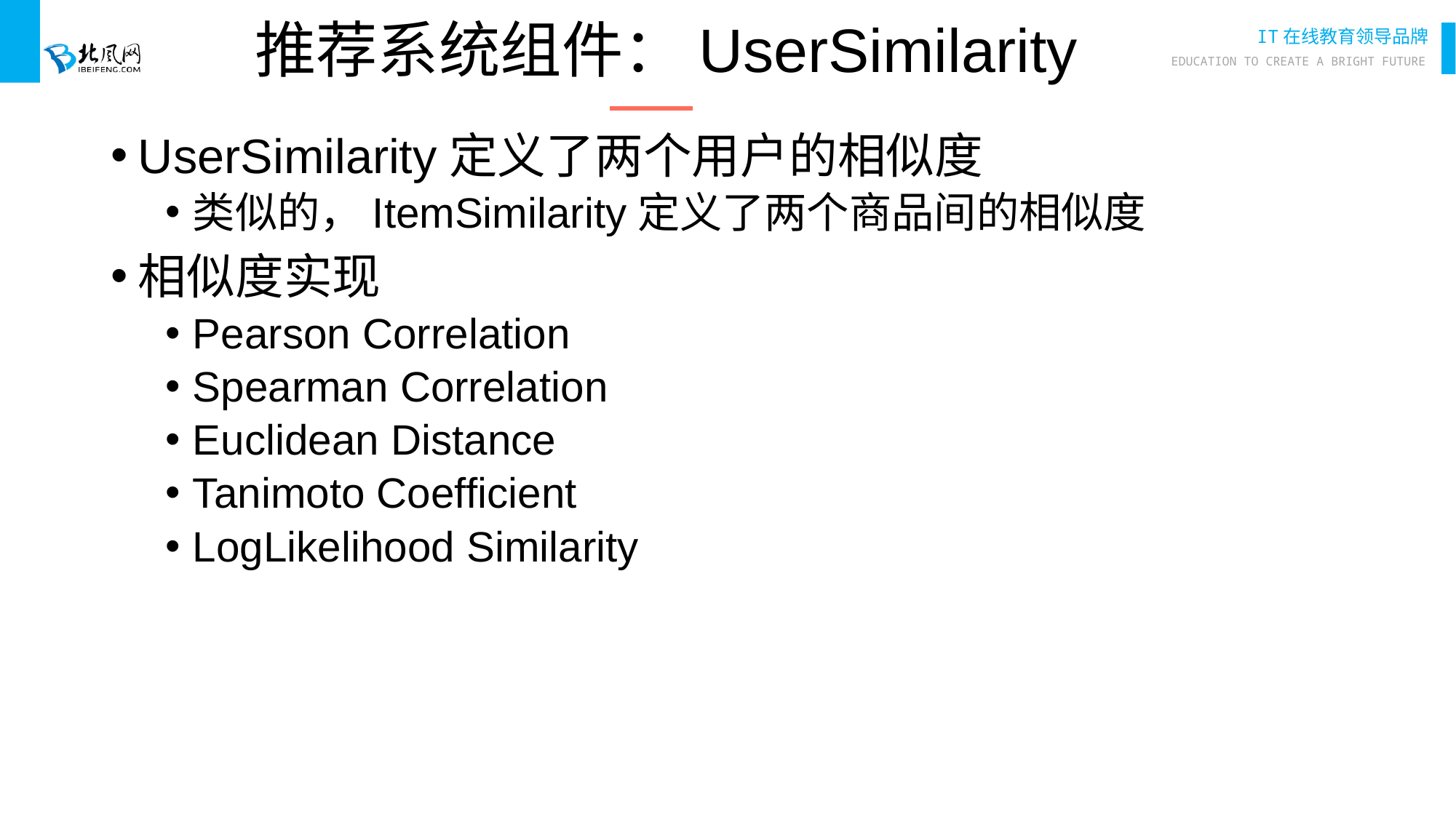

# 推荐系统组件：UserSimilarity
UserSimilarity定义了两个用户的相似度
类似的，ItemSimilarity定义了两个商品间的相似度
相似度实现
Pearson Correlation
Spearman Correlation
Euclidean Distance
Tanimoto Coefficient
LogLikelihood Similarity